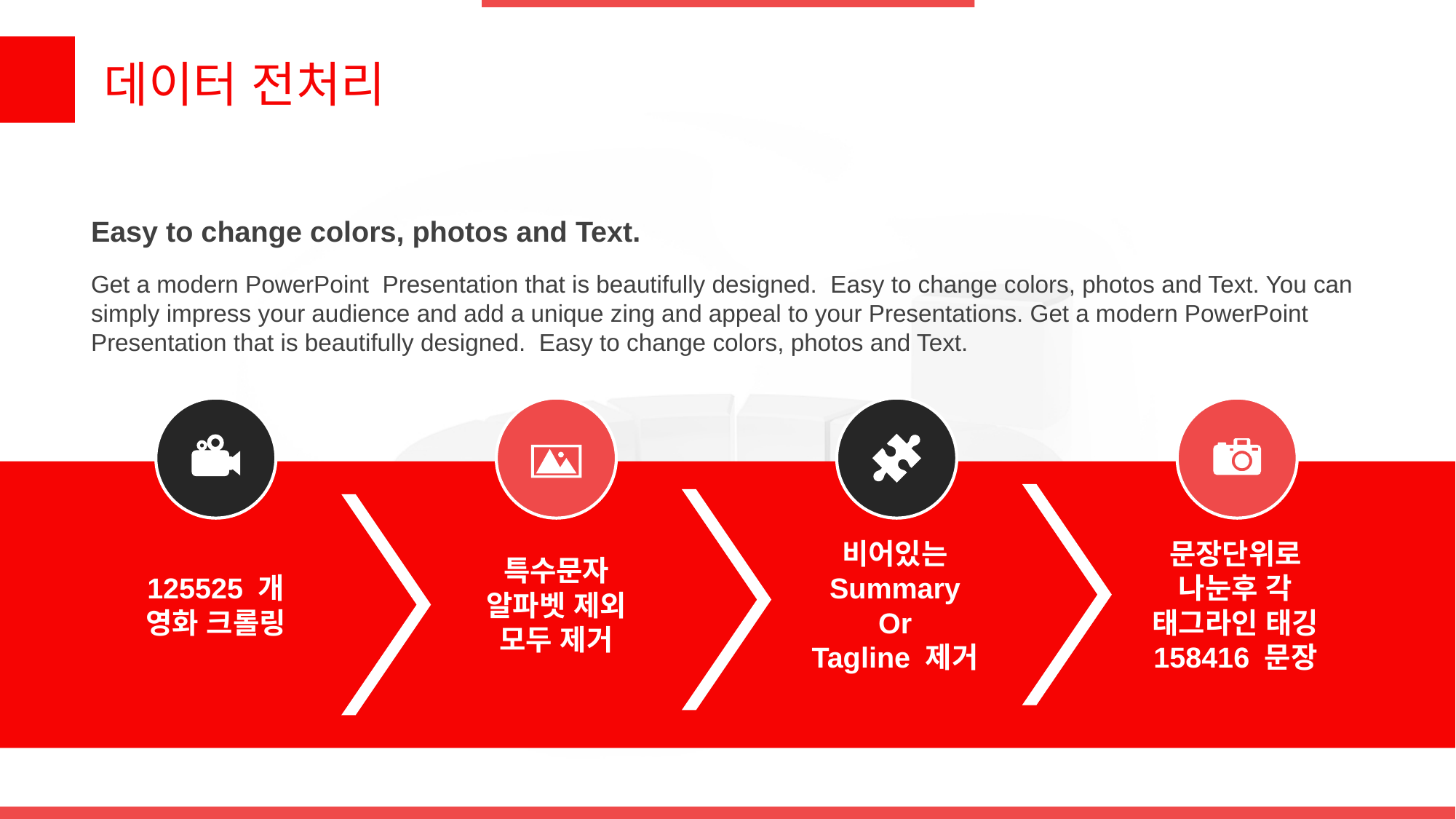

데이터 전처리
Easy to change colors, photos and Text.
Get a modern PowerPoint  Presentation that is beautifully designed.  Easy to change colors, photos and Text. You can simply impress your audience and add a unique zing and appeal to your Presentations. Get a modern PowerPoint  Presentation that is beautifully designed.  Easy to change colors, photos and Text.

비어있는
Summary
Or
Tagline 제거
문장단위로
나눈후 각 태그라인 태깅
158416 문장
특수문자
알파벳 제외
모두 제거
125525 개
영화 크롤링